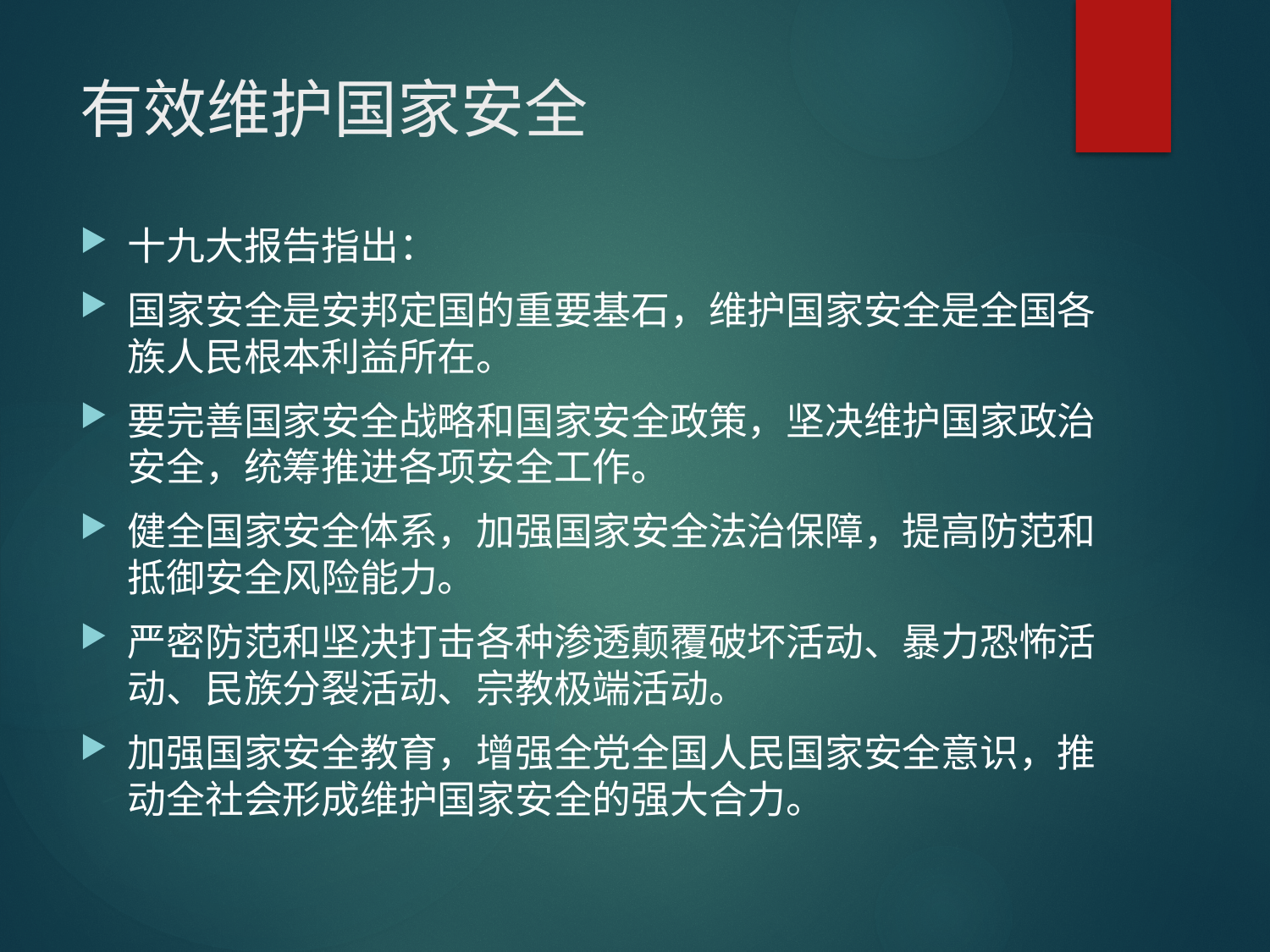

# 有效维护国家安全
十九大报告指出：
国家安全是安邦定国的重要基石，维护国家安全是全国各族人民根本利益所在。
要完善国家安全战略和国家安全政策，坚决维护国家政治安全，统筹推进各项安全工作。
健全国家安全体系，加强国家安全法治保障，提高防范和抵御安全风险能力。
严密防范和坚决打击各种渗透颠覆破坏活动、暴力恐怖活动、民族分裂活动、宗教极端活动。
加强国家安全教育，增强全党全国人民国家安全意识，推动全社会形成维护国家安全的强大合力。